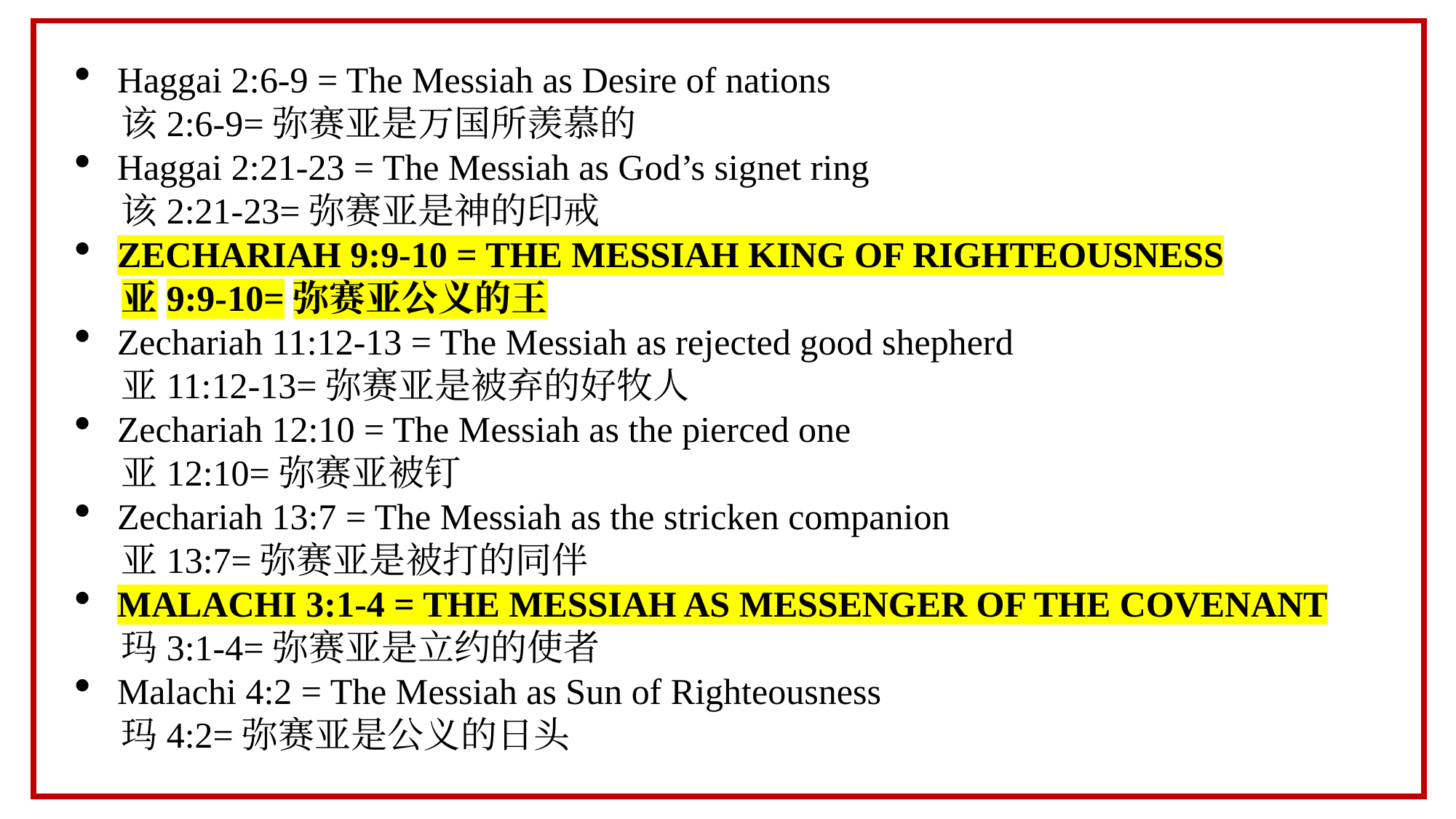

Haggai 2:6-9 = The Messiah as Desire of nations
    该2:6-9=弥赛亚是万国所羡慕的
Haggai 2:21-23 = The Messiah as God’s signet ring
    该2:21-23=弥赛亚是神的印戒
ZECHARIAH 9:9-10 = THE MESSIAH KING OF RIGHTEOUSNESS
    亚9:9-10=弥赛亚公义的王
Zechariah 11:12-13 = The Messiah as rejected good shepherd
    亚11:12-13=弥赛亚是被弃的好牧人
Zechariah 12:10 = The Messiah as the pierced one
    亚12:10=弥赛亚被钉
Zechariah 13:7 = The Messiah as the stricken companion
    亚13:7=弥赛亚是被打的同伴
MALACHI 3:1-4 = THE MESSIAH AS MESSENGER OF THE COVENANT
    玛3:1-4=弥赛亚是立约的使者
Malachi 4:2 = The Messiah as Sun of Righteousness
    玛4:2=弥赛亚是公义的日头